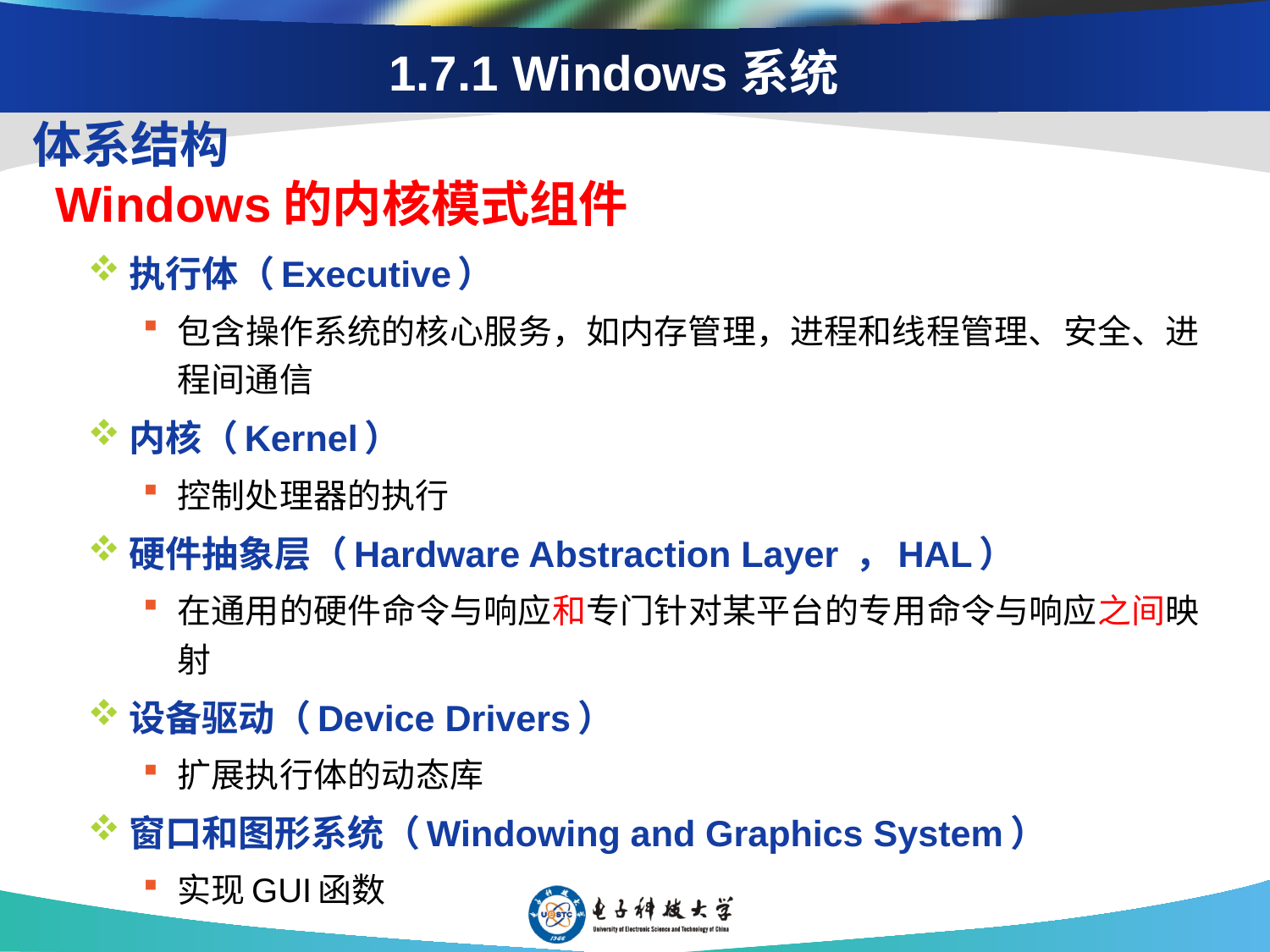

1.7.1 Windows系统
# 体系结构 Windows的内核模式组件
执行体（Executive）
包含操作系统的核心服务，如内存管理，进程和线程管理、安全、进程间通信
内核（Kernel）
控制处理器的执行
硬件抽象层（Hardware Abstraction Layer ，HAL）
在通用的硬件命令与响应和专门针对某平台的专用命令与响应之间映射
设备驱动（Device Drivers）
扩展执行体的动态库
窗口和图形系统（Windowing and Graphics System）
实现GUI函数